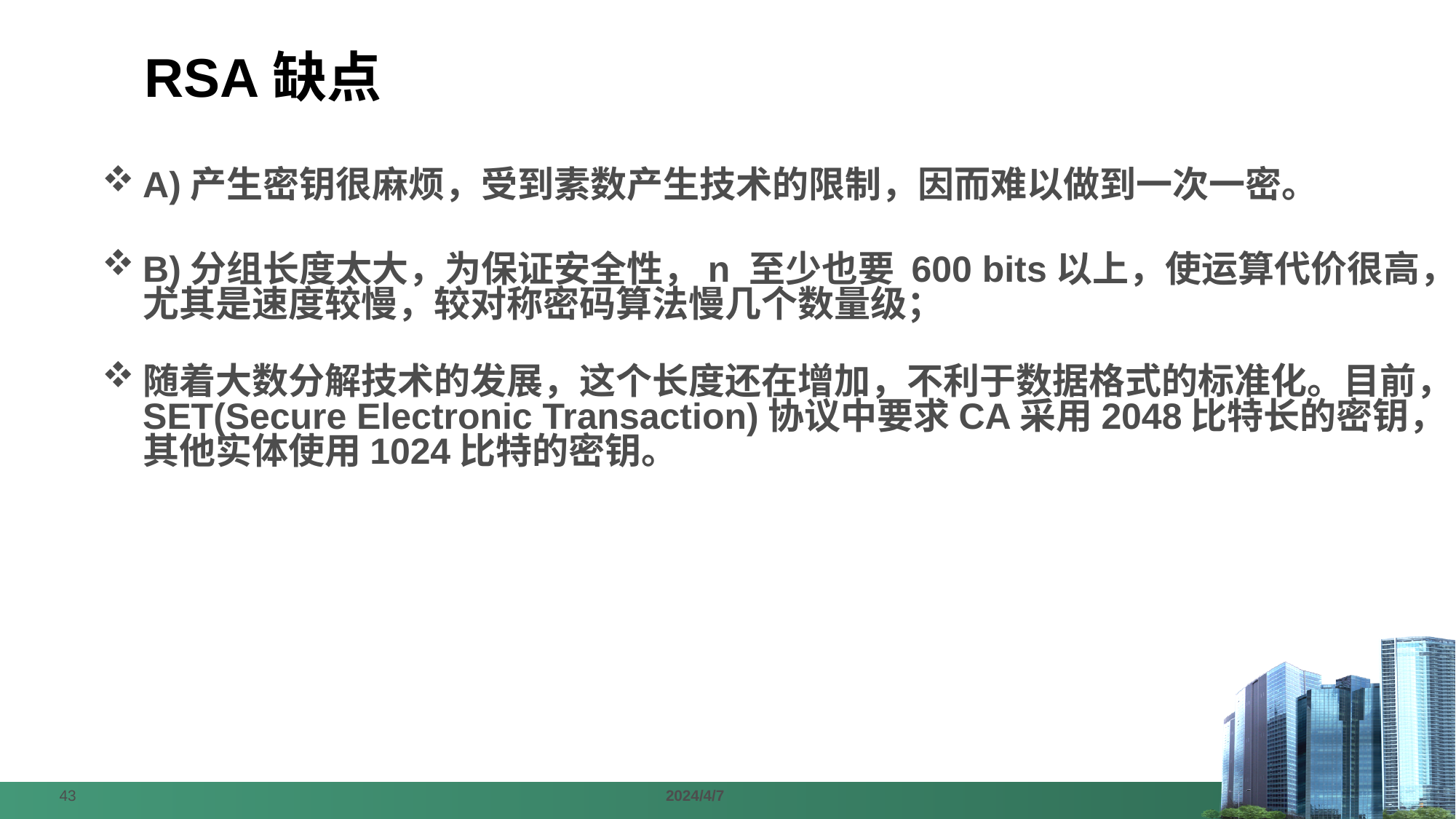

# RSA缺点
A)产生密钥很麻烦，受到素数产生技术的限制，因而难以做到一次一密。

B)分组长度太大，为保证安全性，n 至少也要 600 bits以上，使运算代价很高，尤其是速度较慢，较对称密码算法慢几个数量级；
随着大数分解技术的发展，这个长度还在增加，不利于数据格式的标准化。目前，SET(Secure Electronic Transaction)协议中要求CA采用2048比特长的密钥，其他实体使用1024比特的密钥。
43
2024/4/7